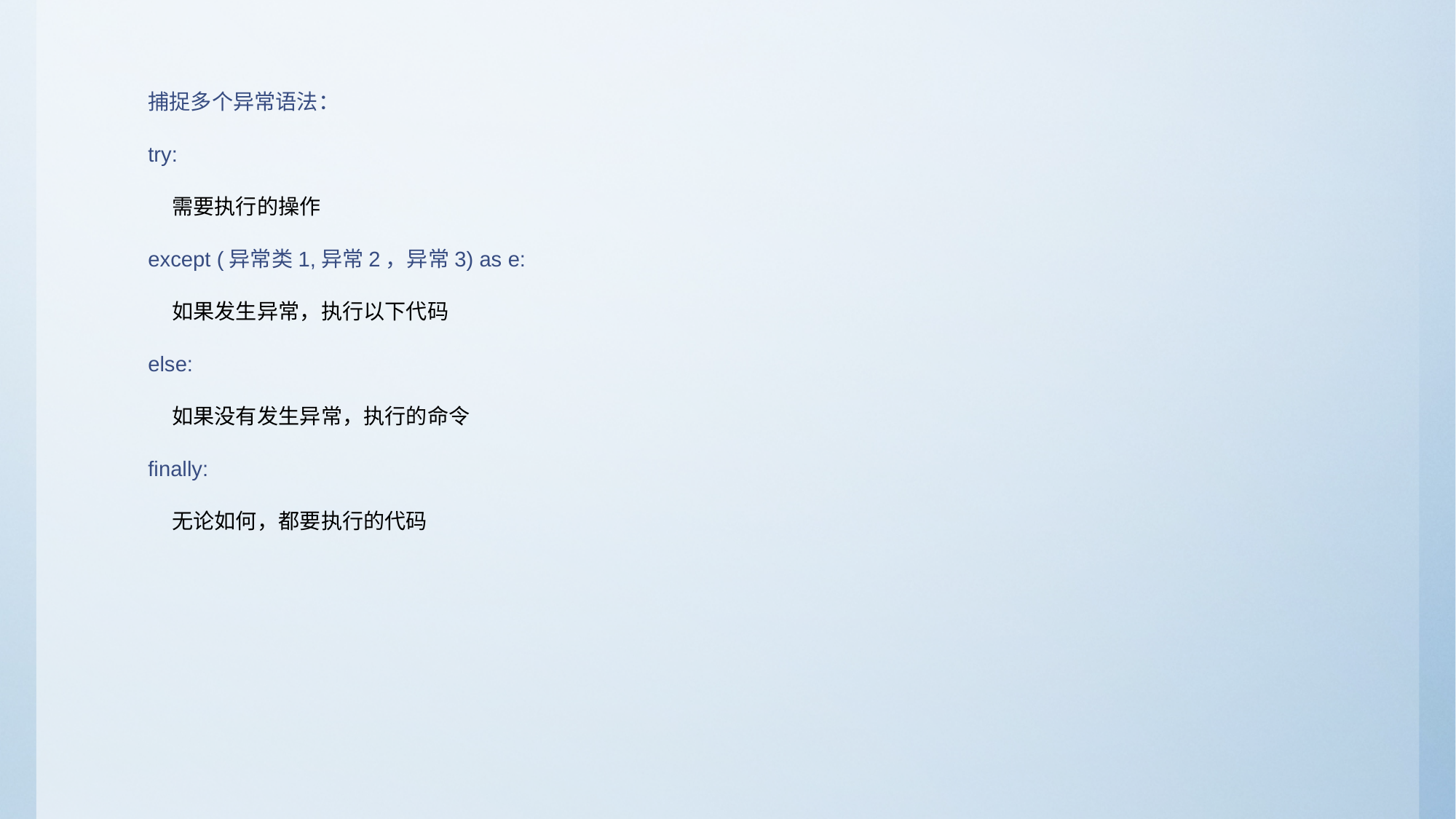

捕捉多个异常语法：
try:
    需要执行的操作
except (异常类1,异常2，异常3) as e:
    如果发生异常，执行以下代码
else:
    如果没有发生异常，执行的命令
finally:
    无论如何，都要执行的代码